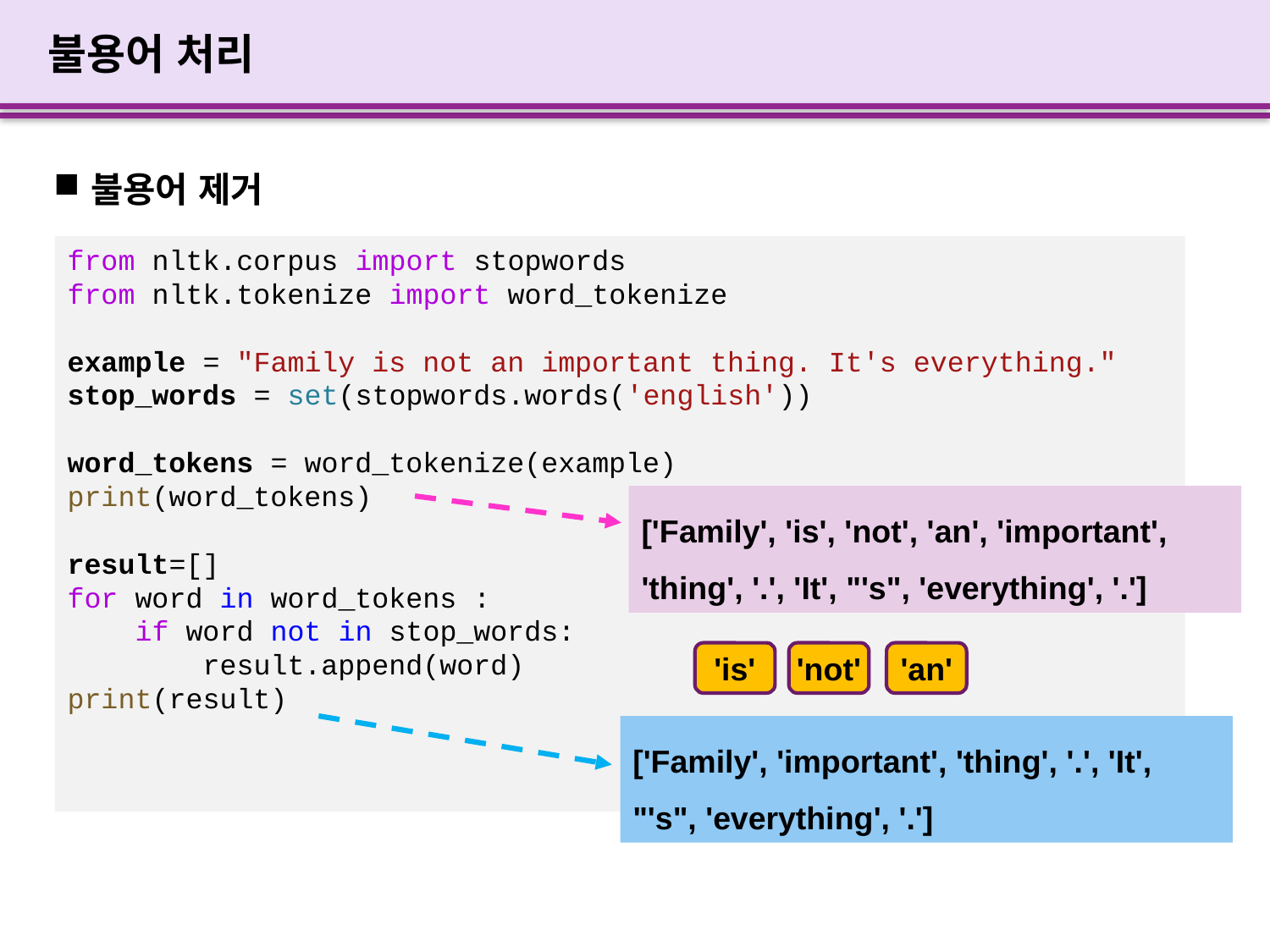

# 불용어 처리
불용어 제거
from nltk.corpus import stopwords
from nltk.tokenize import word_tokenize
example = "Family is not an important thing. It's everything."
stop_words = set(stopwords.words('english'))
word_tokens = word_tokenize(example)
print(word_tokens)
result=[]
for word in word_tokens :
    if word not in stop_words:
        result.append(word)
print(result)

['Family', 'is', 'not', 'an', 'important', 'thing', '.', 'It', "'s", 'everything', '.']
'is'
'not'
'an'
['Family', 'important', 'thing', '.', 'It', "'s", 'everything', '.']